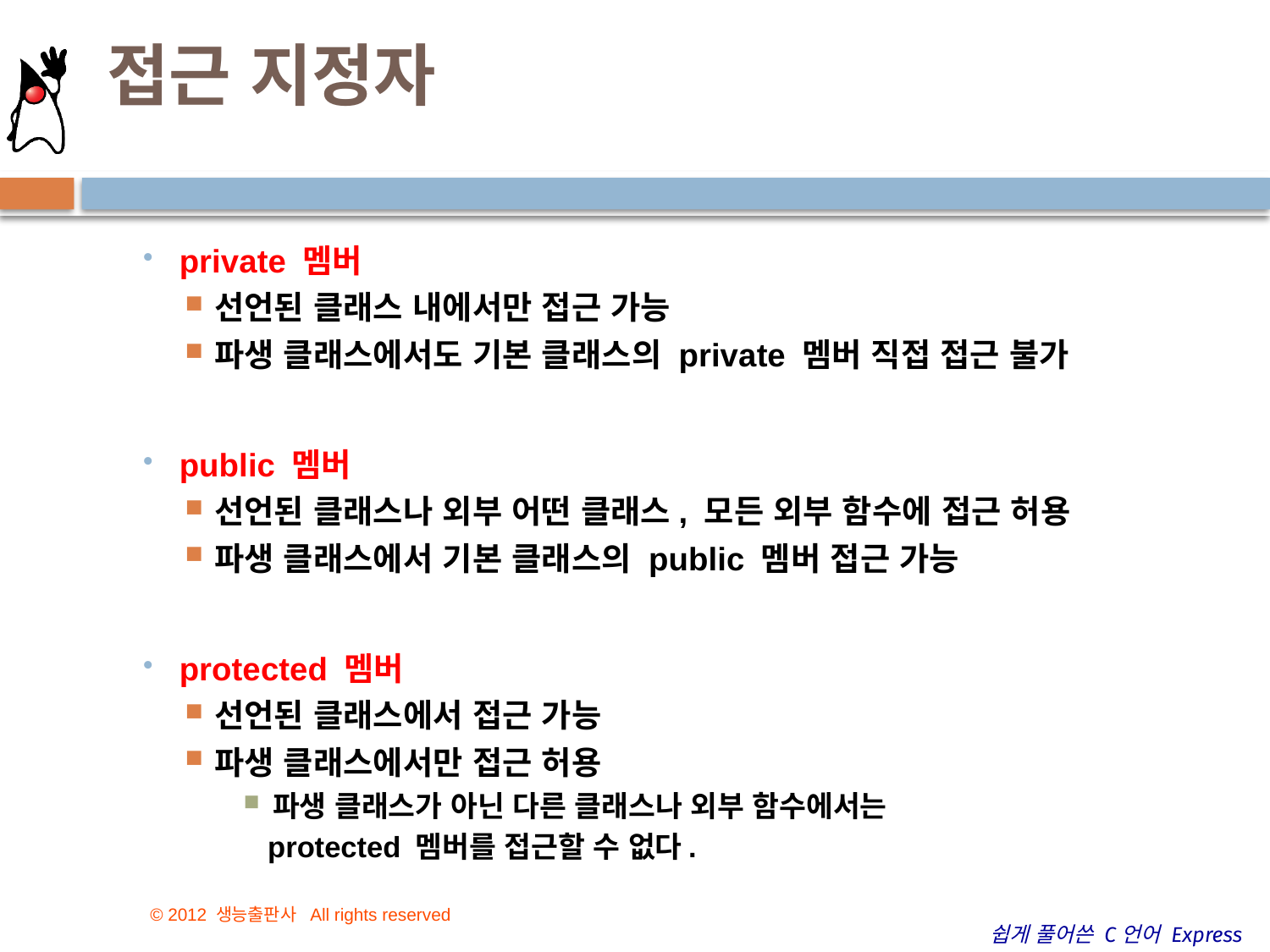

# 접근 지정자
15

private 멤버
선언된 클래스 내에서만 접근 가능
파생 클래스에서도 기본 클래스의 private 멤버 직접 접근 불가

public 멤버
선언된 클래스나 외부 어떤 클래스, 모든 외부 함수에 접근 허용
파생 클래스에서 기본 클래스의 public 멤버 접근 가능

protected 멤버
선언된 클래스에서 접근 가능
파생 클래스에서만 접근 허용
파생 클래스가 아닌 다른 클래스나 외부 함수에서는
   protected 멤버를 접근할 수 없다.